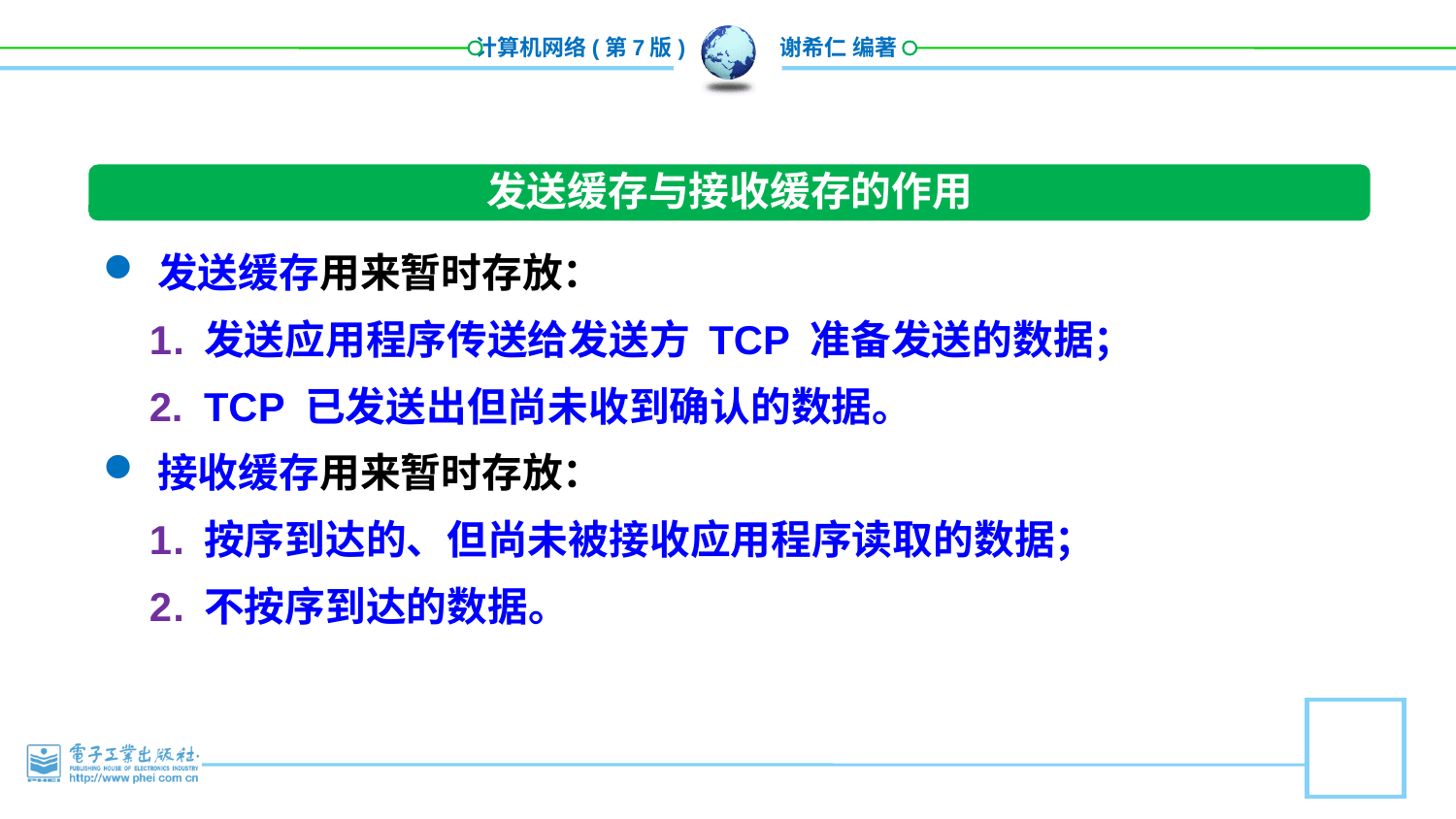

发送缓存与接收缓存的作用

发送缓存用来暂时存放：
发送应用程序传送给发送方 TCP 准备发送的数据；
TCP 已发送出但尚未收到确认的数据。
接收缓存用来暂时存放：
按序到达的、但尚未被接收应用程序读取的数据；
不按序到达的数据。